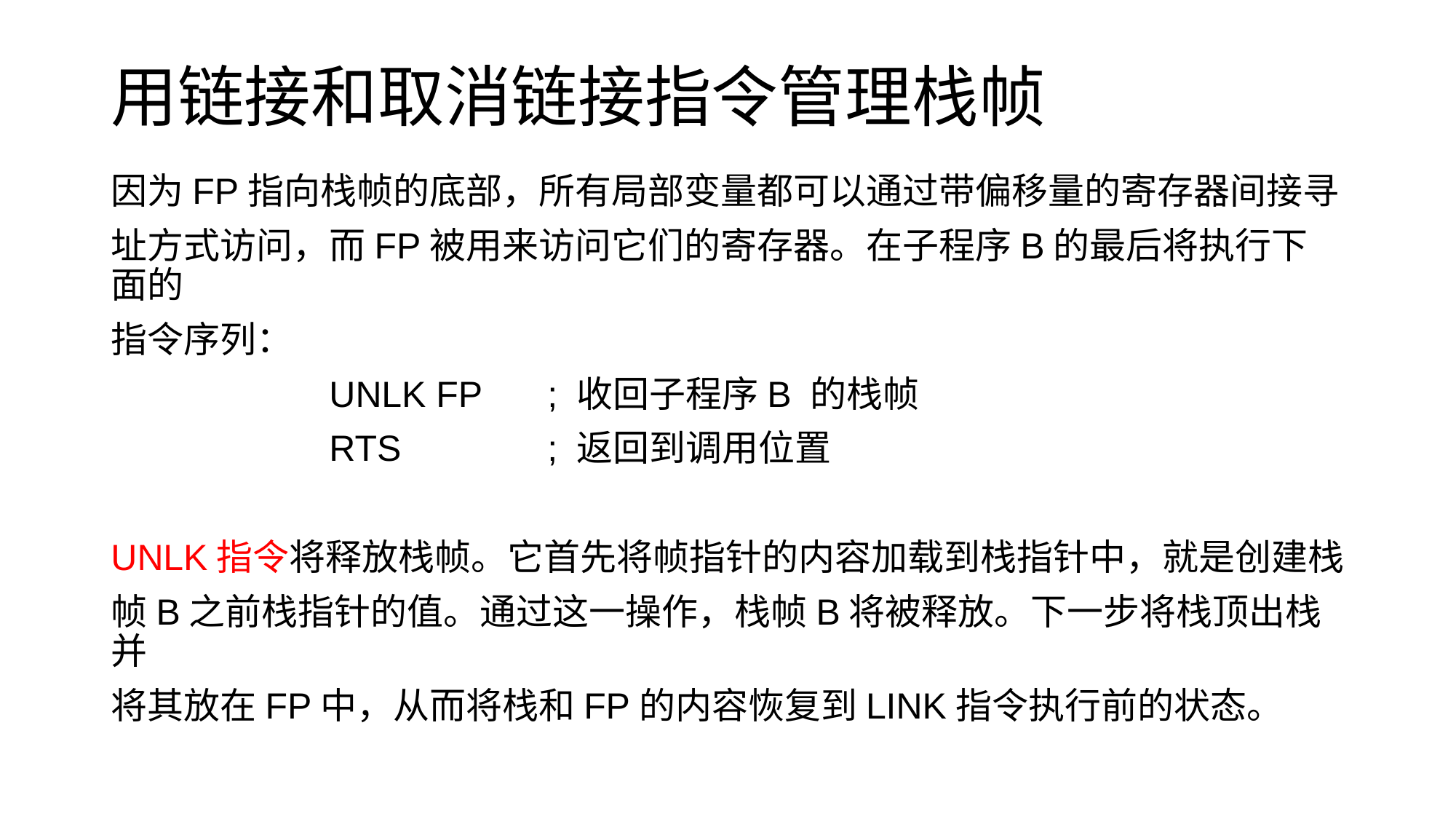

# 用链接和取消链接指令管理栈帧
因为FP指向栈帧的底部，所有局部变量都可以通过带偏移量的寄存器间接寻
址方式访问，而FP被用来访问它们的寄存器。在子程序B的最后将执行下面的
指令序列：
		UNLK FP	; 收回子程序B 的栈帧
		RTS		; 返回到调用位置

UNLK指令将释放栈帧。它首先将帧指针的内容加载到栈指针中，就是创建栈
帧B之前栈指针的值。通过这一操作，栈帧B将被释放。下一步将栈顶出栈并
将其放在FP中，从而将栈和FP的内容恢复到LINK指令执行前的状态。